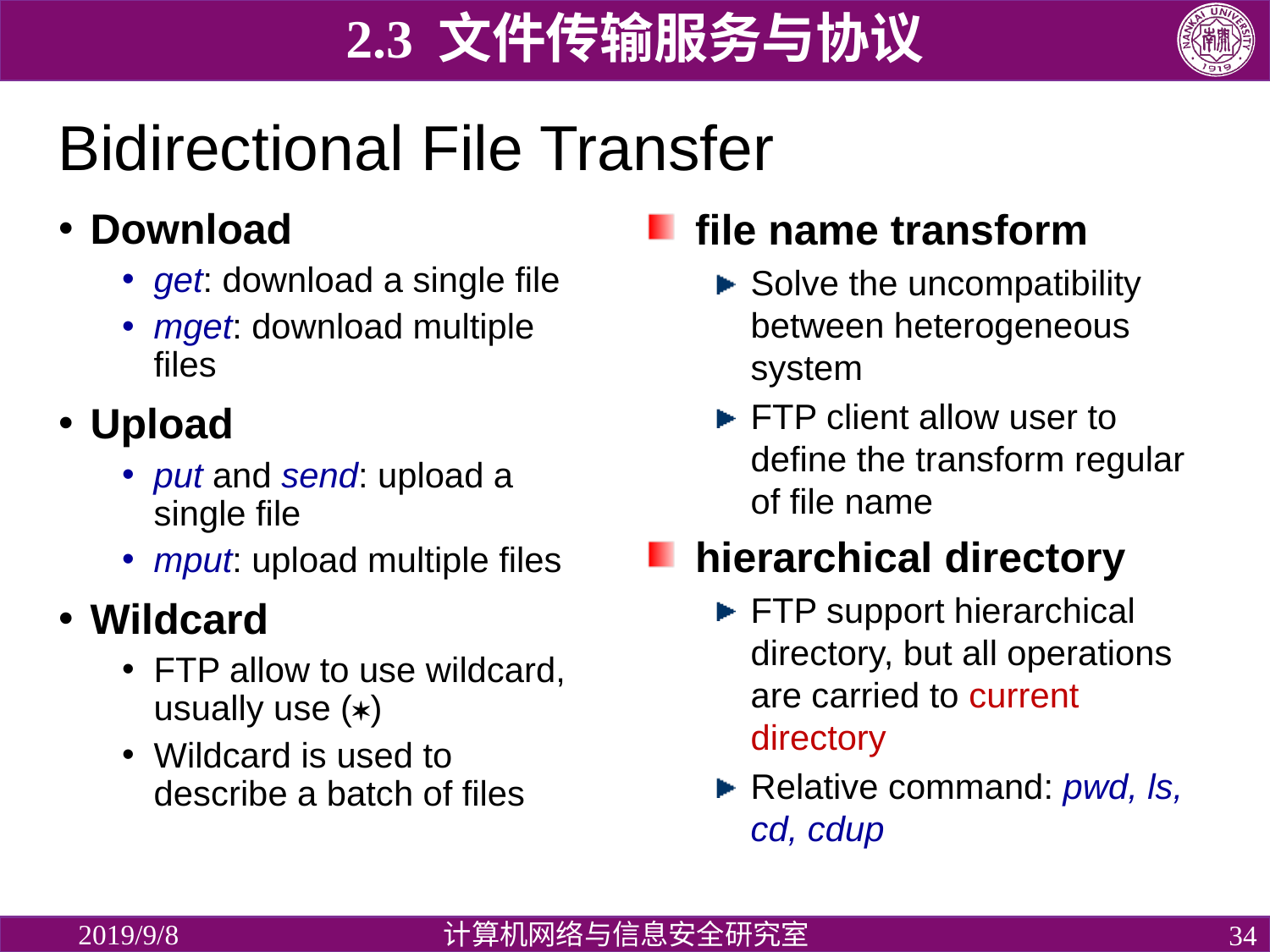

2.3 文件传输服务与协议
# Bidirectional File Transfer
file name transform
Solve the uncompatibility between heterogeneous system
FTP client allow user to define the transform regular of file name
hierarchical directory
FTP support hierarchical directory, but all operations are carried to current directory
Relative command: pwd, ls, cd, cdup
Download
get: download a single file
mget: download multiple files
Upload
put and send: upload a single file
mput: upload multiple files
Wildcard
FTP allow to use wildcard, usually use (∗)
Wildcard is used to describe a batch of files